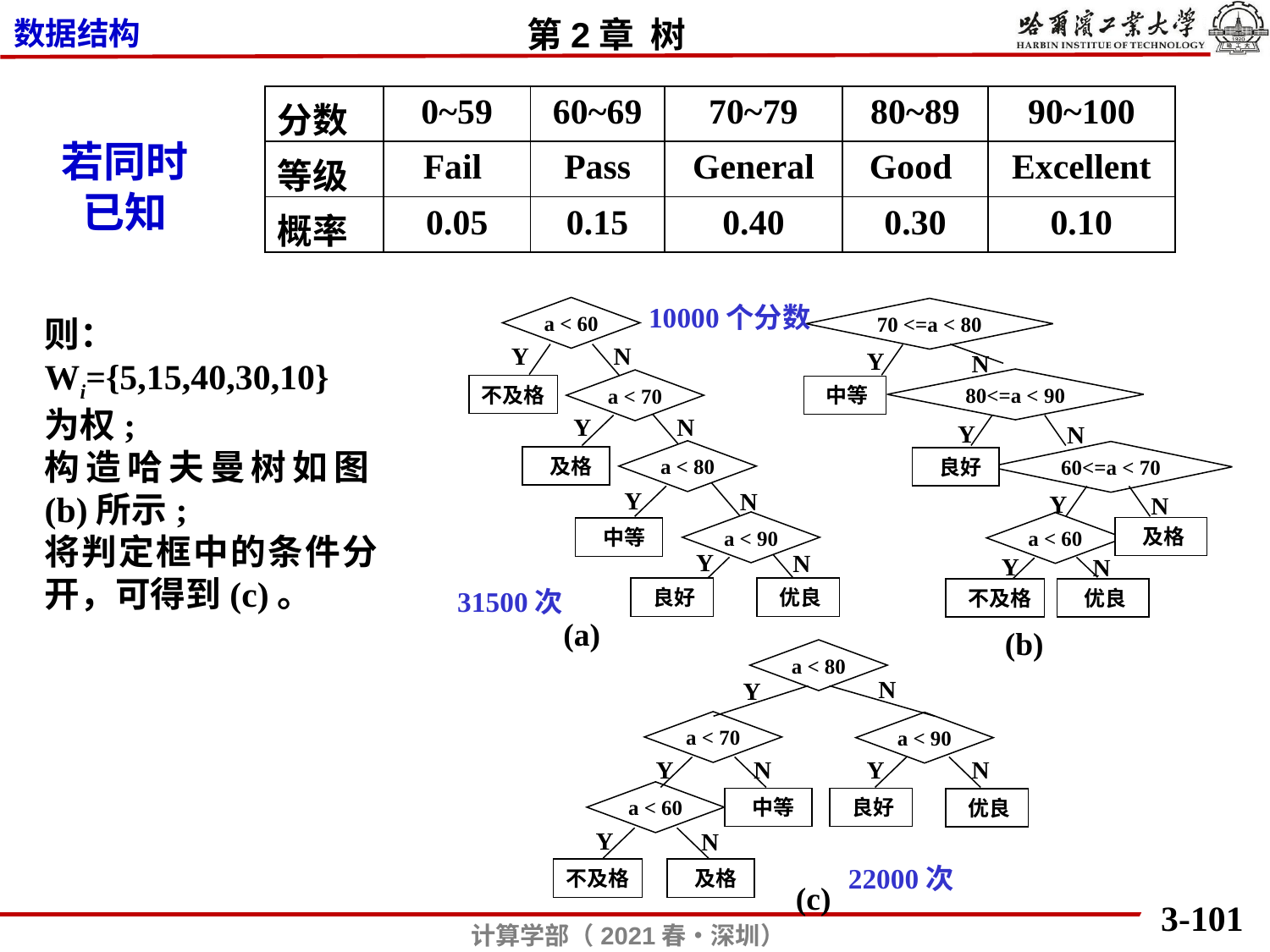

| 分数 | 0~59 | 60~69 | 70~79 | 80~89 | 90~100 |
| --- | --- | --- | --- | --- | --- |
| 等级 | Fail | Pass | General | Good | Excellent |
| 概率 | 0.05 | 0.15 | 0.40 | 0.30 | 0.10 |
若同时
已知
10000个分数
a < 60

a < 70
不及格

a < 80
  及格

a < 90
  中等

31500次
 良好
 优良
70 <=a < 80

80<=a < 90
 中等

60<=a < 70
  良好

a < 60
  及格

 不及格
  优良
Y
N
Y
N
Y
N
Y
N
Y
N
Y
N
Y
N
Y
N
(a)
(b)
a < 80

a < 70
a < 90

a < 60
  中等
 良好
 优良

22000次
不及格
  及格
N
Y
Y
N
Y
N
Y
N
(c)
则：
Wi={5,15,40,30,10}
为权;
构造哈夫曼树如图(b)所示;
将判定框中的条件分开，可得到(c)。